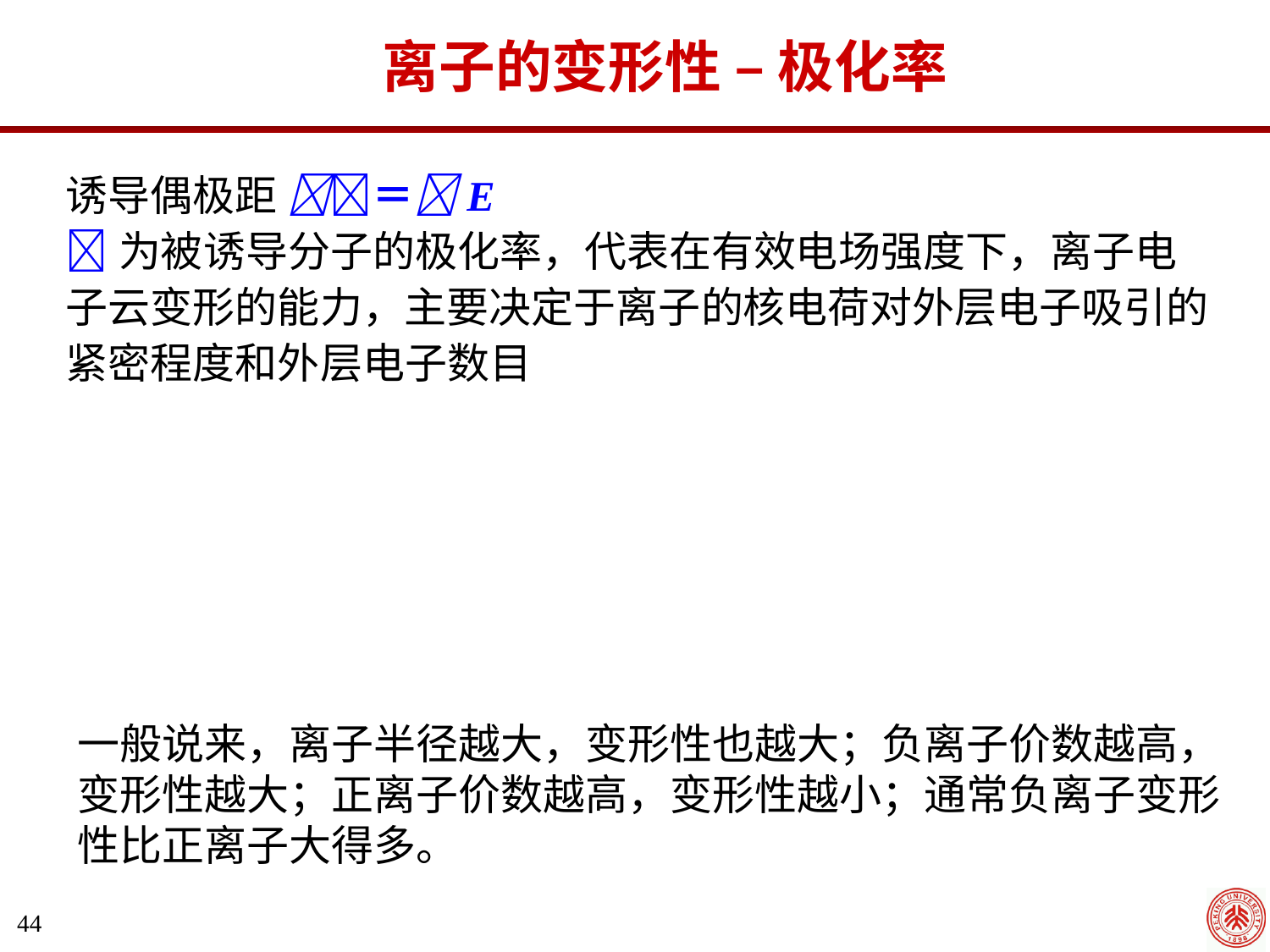

离子的变形性 – 极化率

诱导偶极距 μ′＝αE
α为被诱导分子的极化率，代表在有效电场强度下，离子电子云变形的能力，主要决定于离子的核电荷对外层电子吸引的紧密程度和外层电子数目
一般说来，离子半径越大，变形性也越大；负离子价数越高，变形性越大；正离子价数越高，变形性越小；通常负离子变形性比正离子大得多。
44